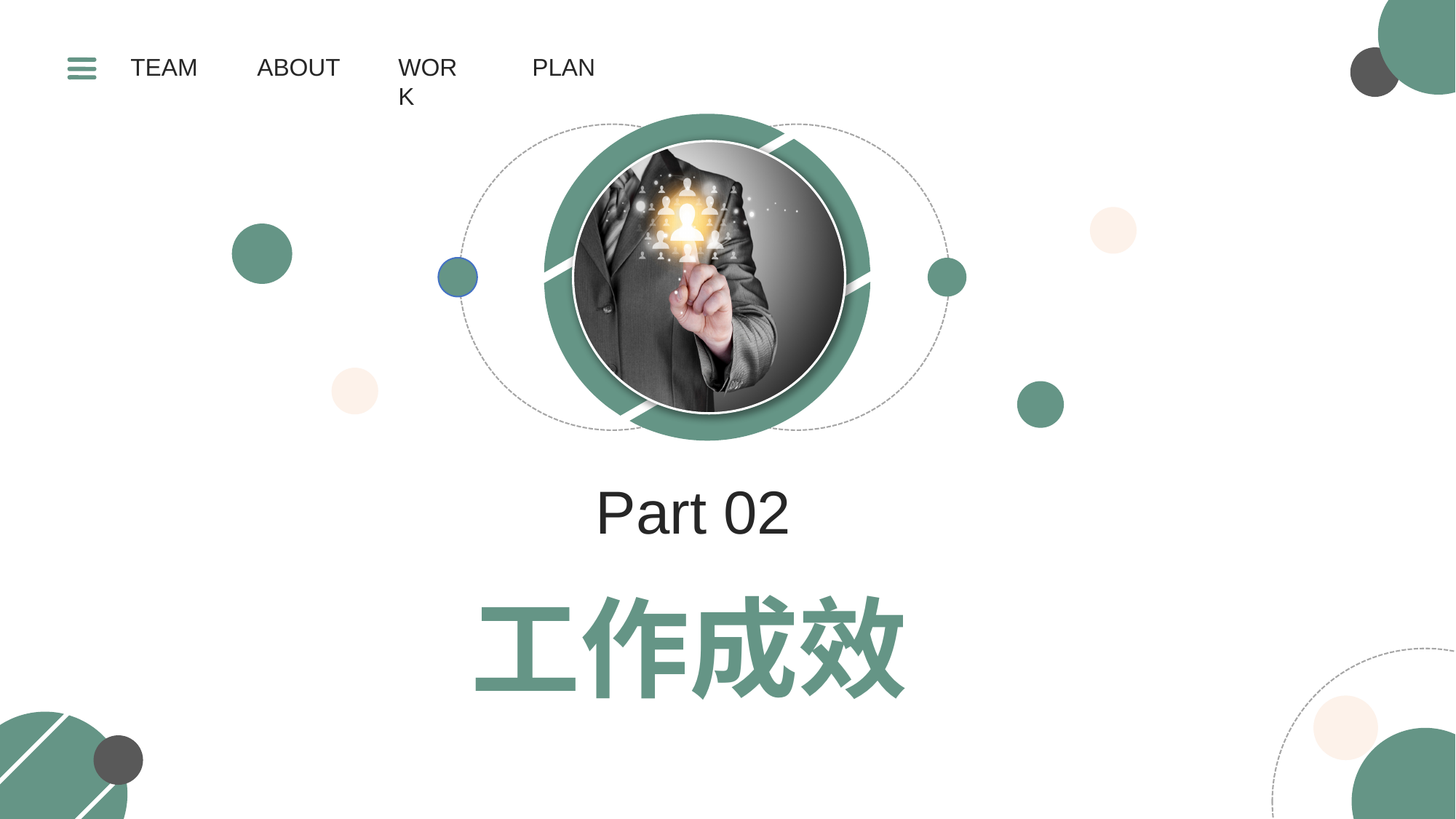

WORK
PLAN
TEAM
ABOUT

Part 02
工作成效